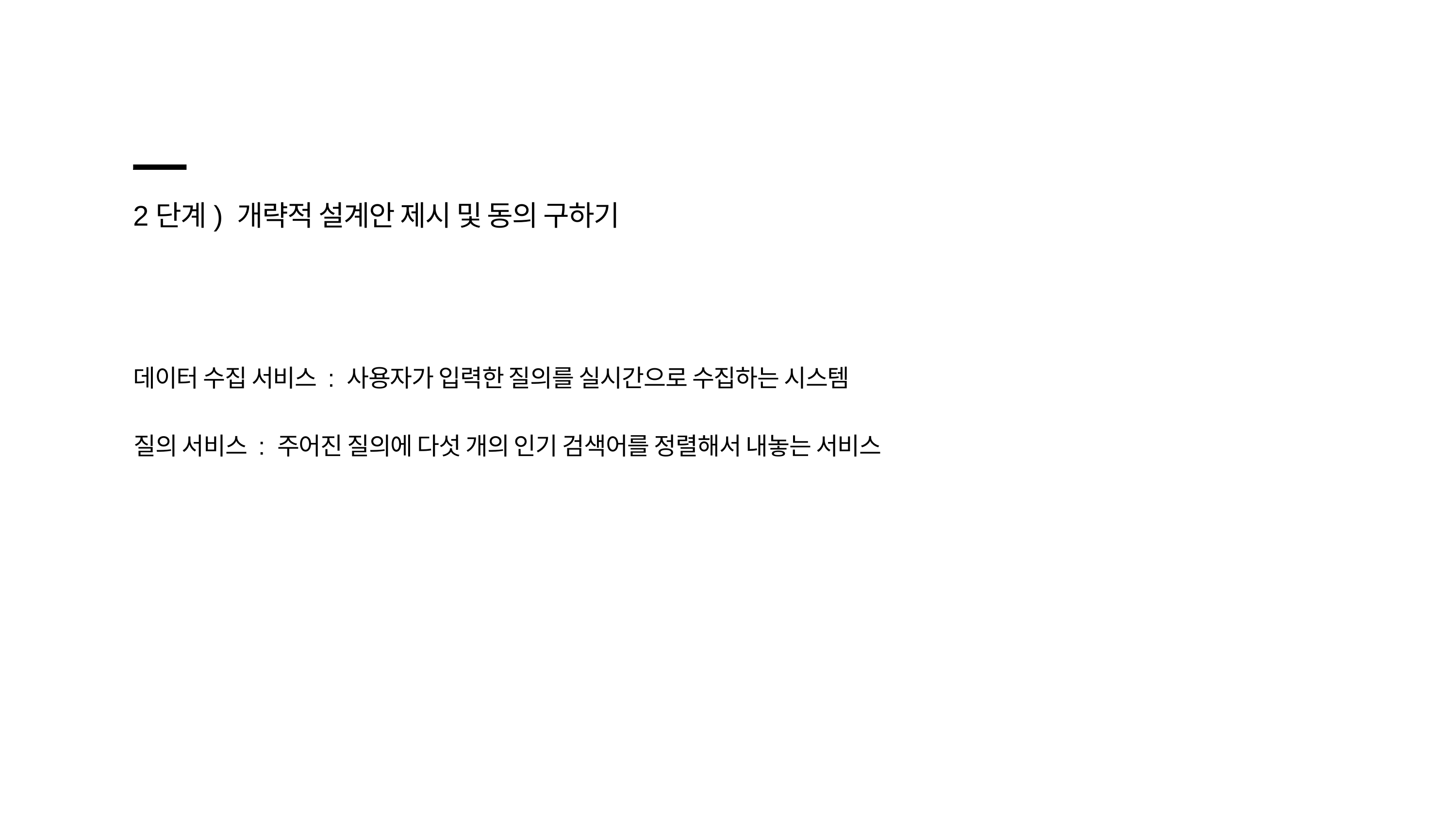

2단계) 개략적 설계안 제시 및 동의 구하기
데이터 수집 서비스 : 사용자가 입력한 질의를 실시간으로 수집하는 시스템

질의 서비스 : 주어진 질의에 다섯 개의 인기 검색어를 정렬해서 내놓는 서비스